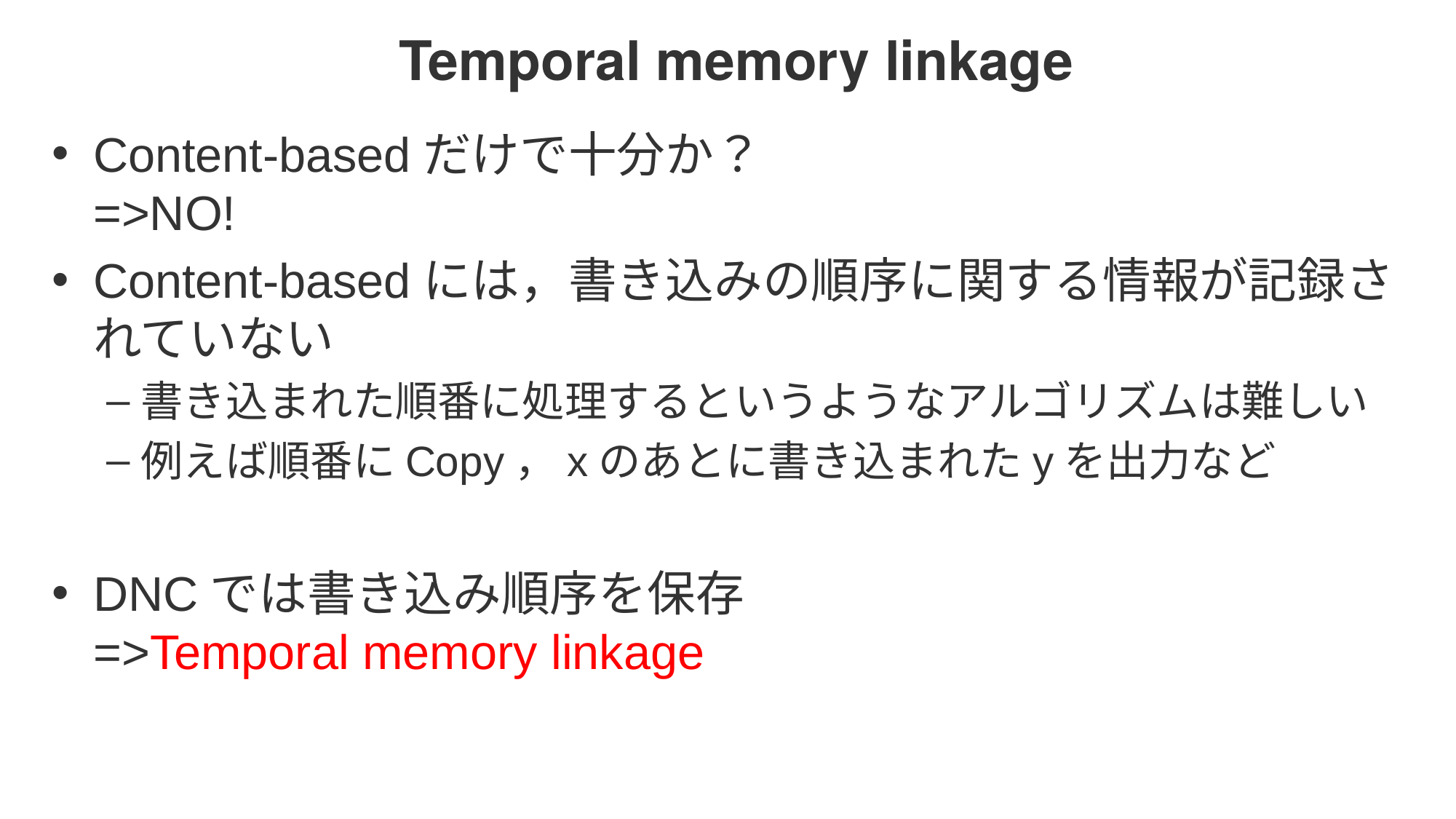

# Temporal memory linkage
Content-basedだけで十分か？
=>NO!
Content-basedには，書き込みの順序に関する情報が記録されていない
書き込まれた順番に処理するというようなアルゴリズムは難しい
例えば順番にCopy，xのあとに書き込まれたyを出力など

DNCでは書き込み順序を保存
=>Temporal memory linkage